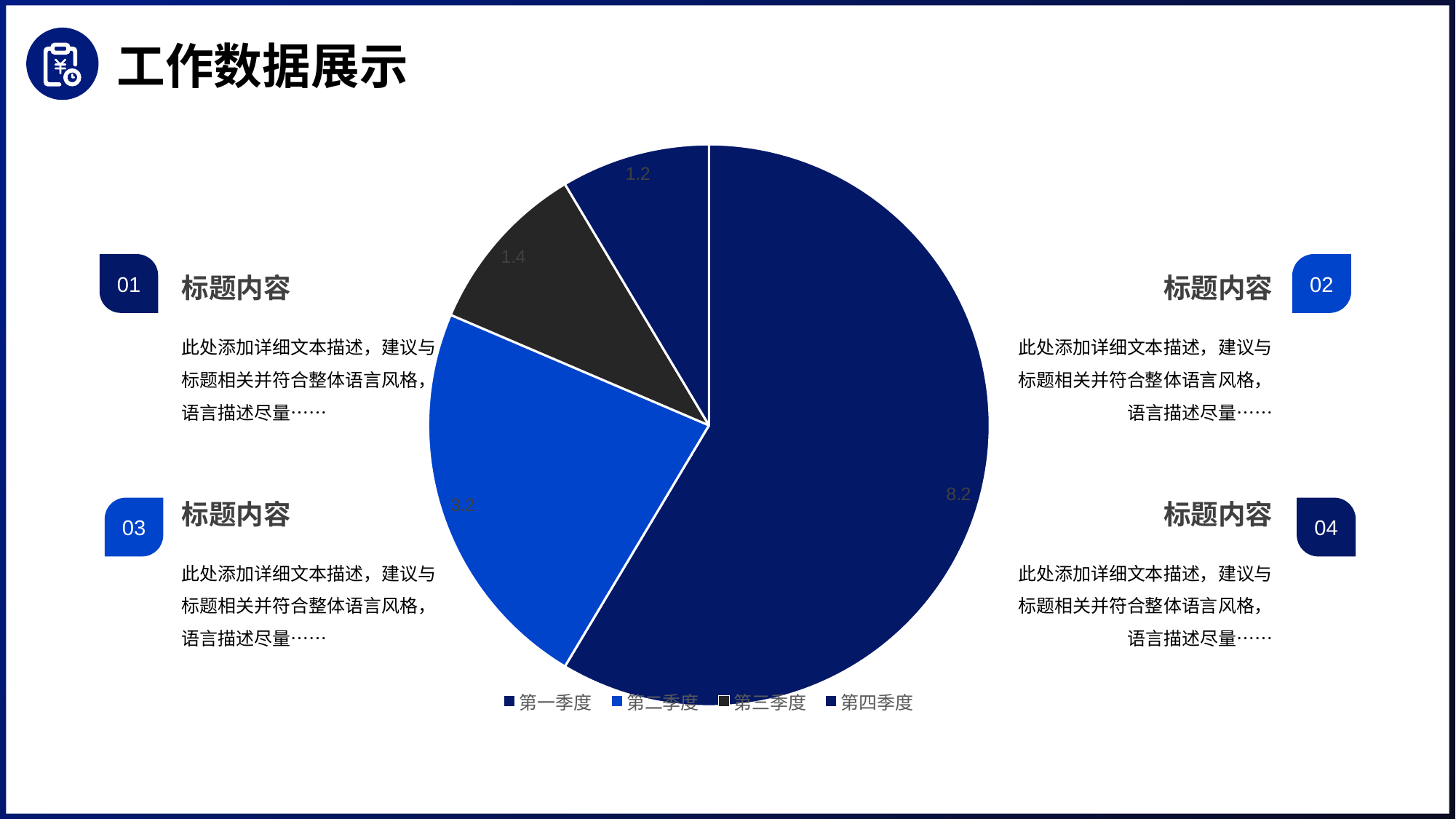

工作数据展示

### Chart

| Category | 销售额 |
|---|---|
| 第一季度 | 8.2 |
| 第二季度 | 3.2 |
| 第三季度 | 1.4 |
| 第四季度 | 1.2 |
01
02
标题内容
标题内容
此处添加详细文本描述，建议与标题相关并符合整体语言风格，语言描述尽量……
此处添加详细文本描述，建议与标题相关并符合整体语言风格，语言描述尽量……
标题内容
标题内容
03
04
此处添加详细文本描述，建议与标题相关并符合整体语言风格，语言描述尽量……
此处添加详细文本描述，建议与标题相关并符合整体语言风格，语言描述尽量……